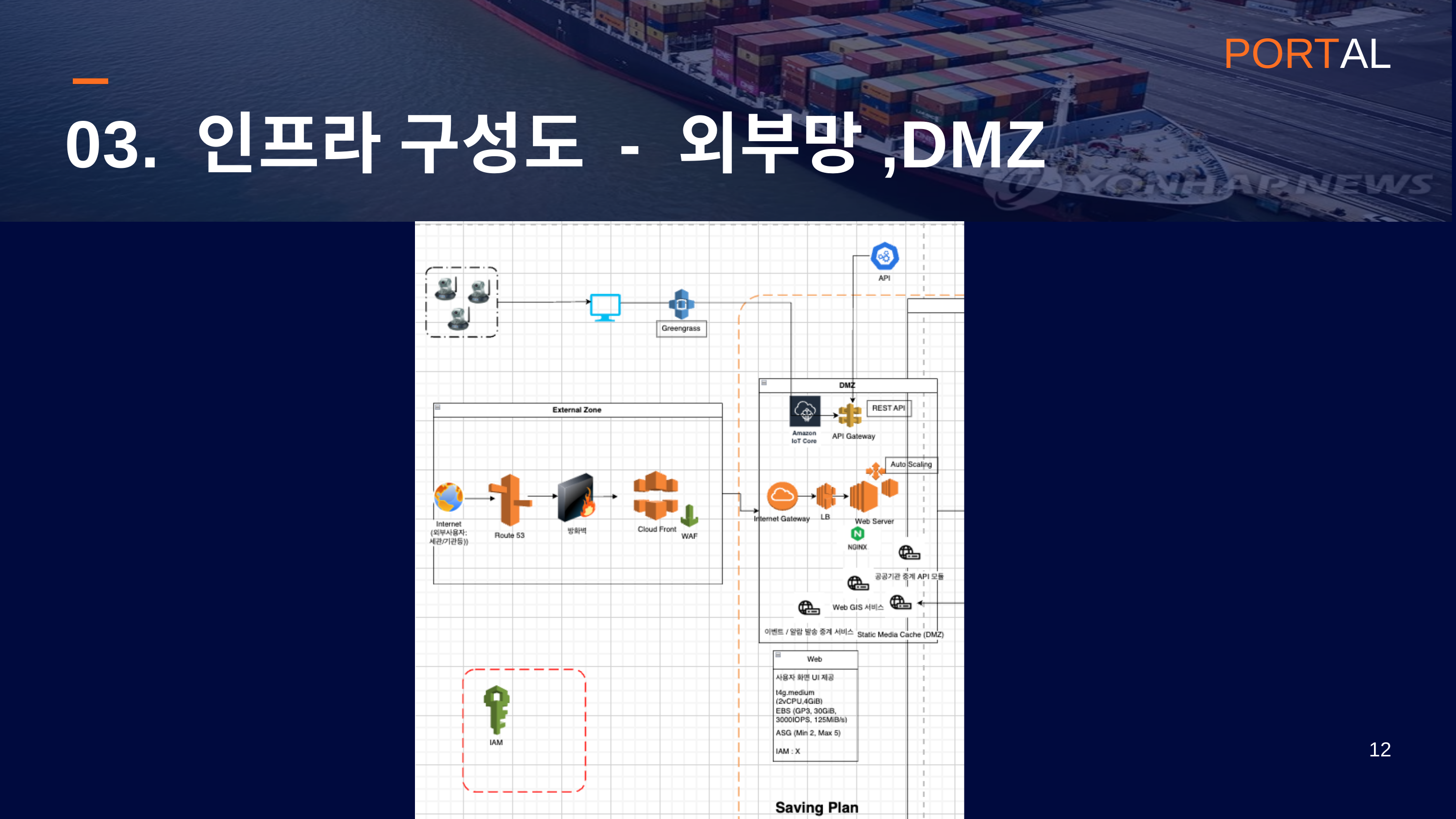

PORTAL

03. 인프라 구성도 - 외부망,DMZ

12